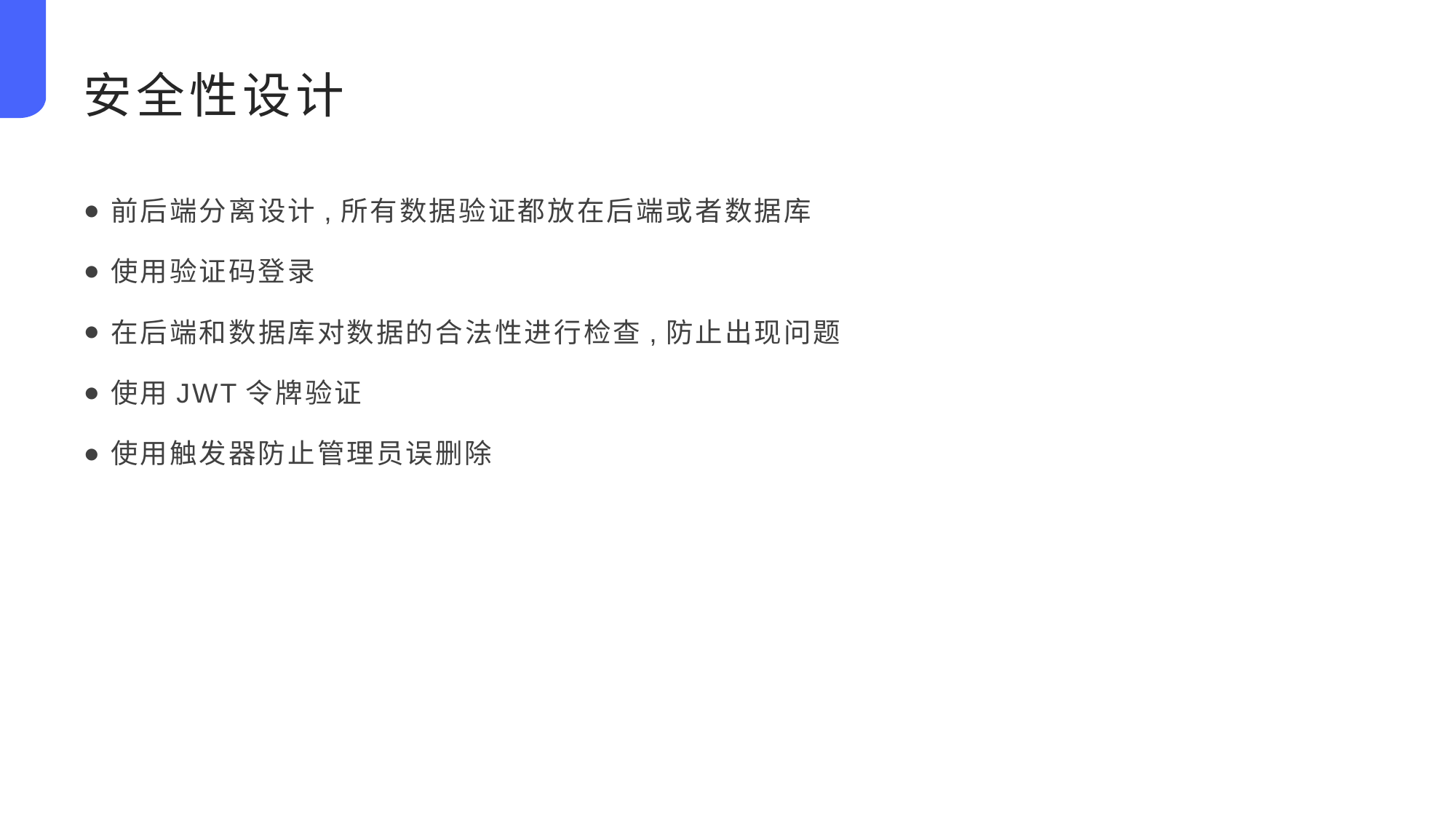

安全性设计
前后端分离设计,所有数据验证都放在后端或者数据库
使用验证码登录
在后端和数据库对数据的合法性进行检查,防止出现问题
使用JWT令牌验证
使用触发器防止管理员误删除